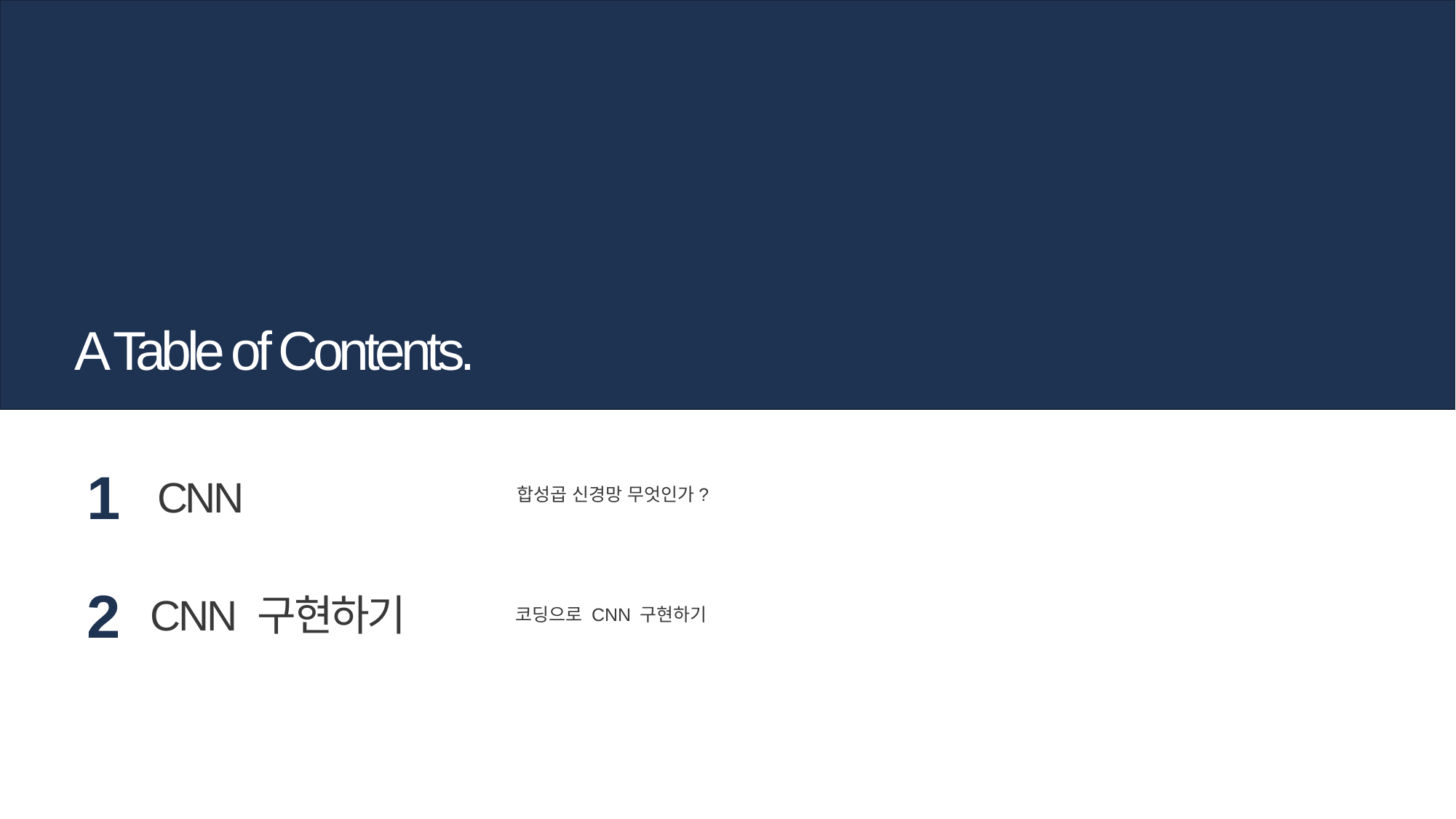

A Table of Contents.
1
CNN
합성곱 신경망 무엇인가?
2
CNN 구현하기
코딩으로 CNN 구현하기